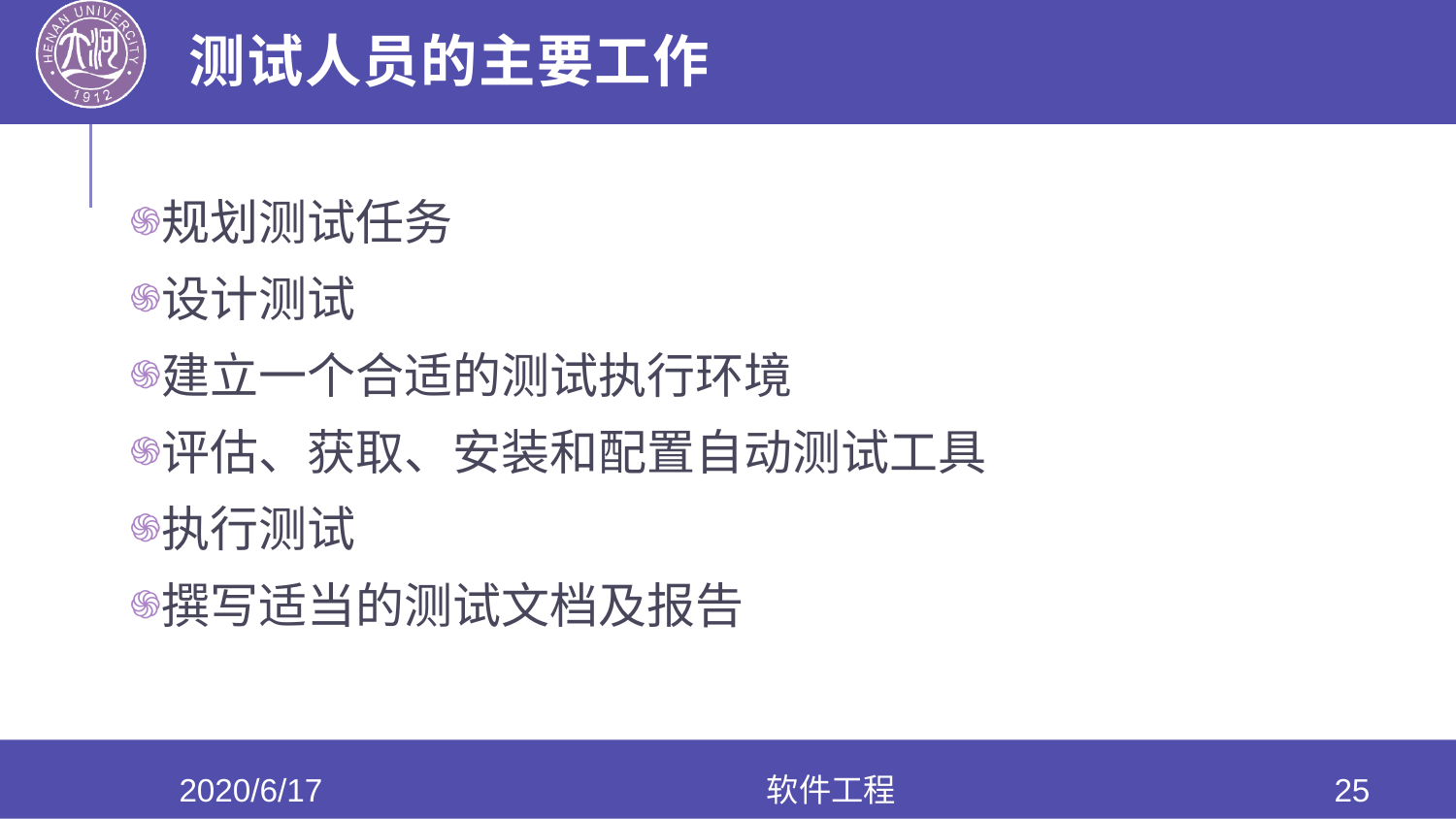

# 测试人员的主要工作
规划测试任务
设计测试
建立一个合适的测试执行环境
评估、获取、安装和配置自动测试工具
执行测试
撰写适当的测试文档及报告
2020/6/17
软件工程
25